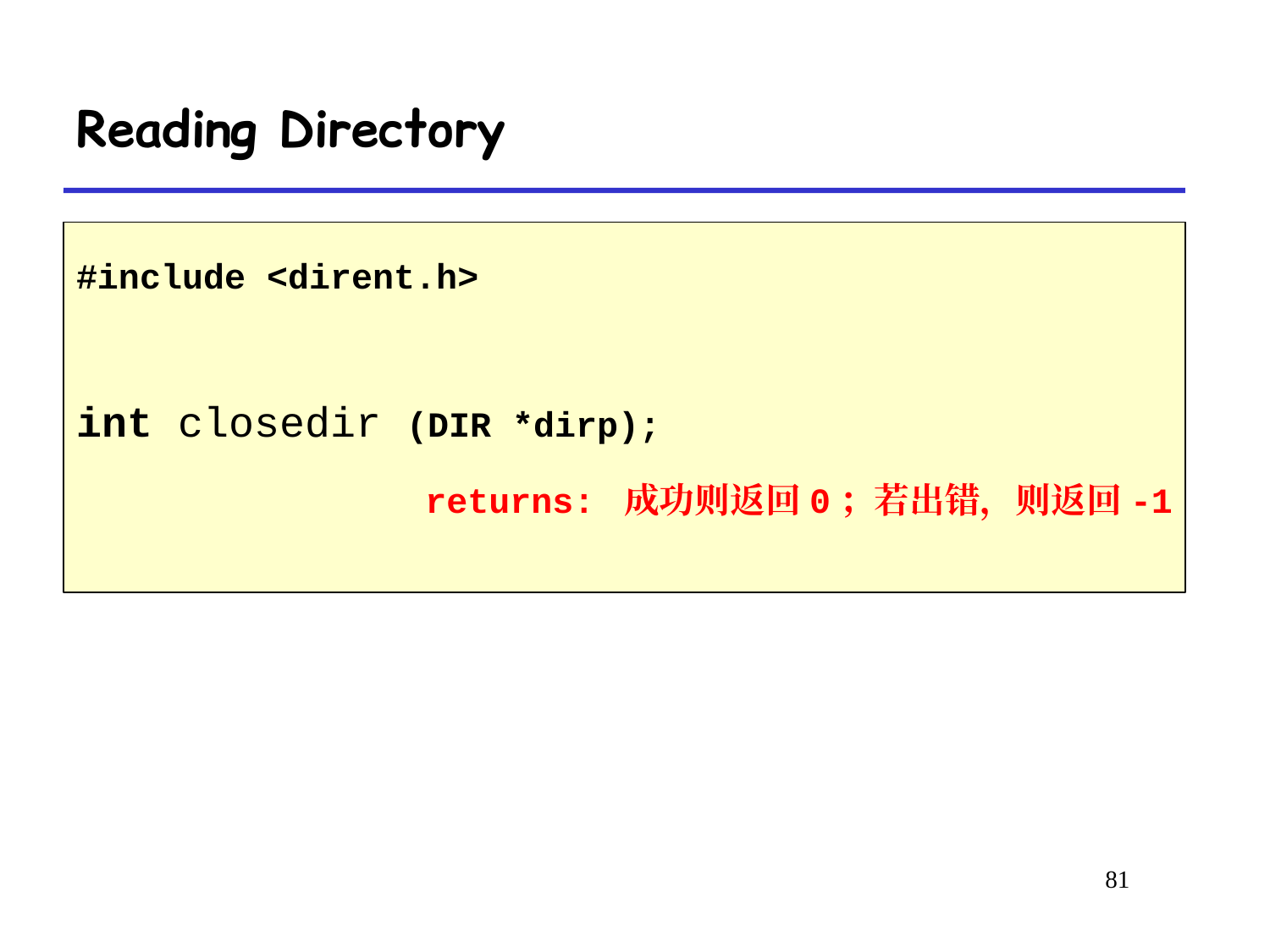

# Reading Directory

#include <dirent.h>

int closedir (DIR *dirp);
 returns: 成功则返回0；若出错，则返回-1

81